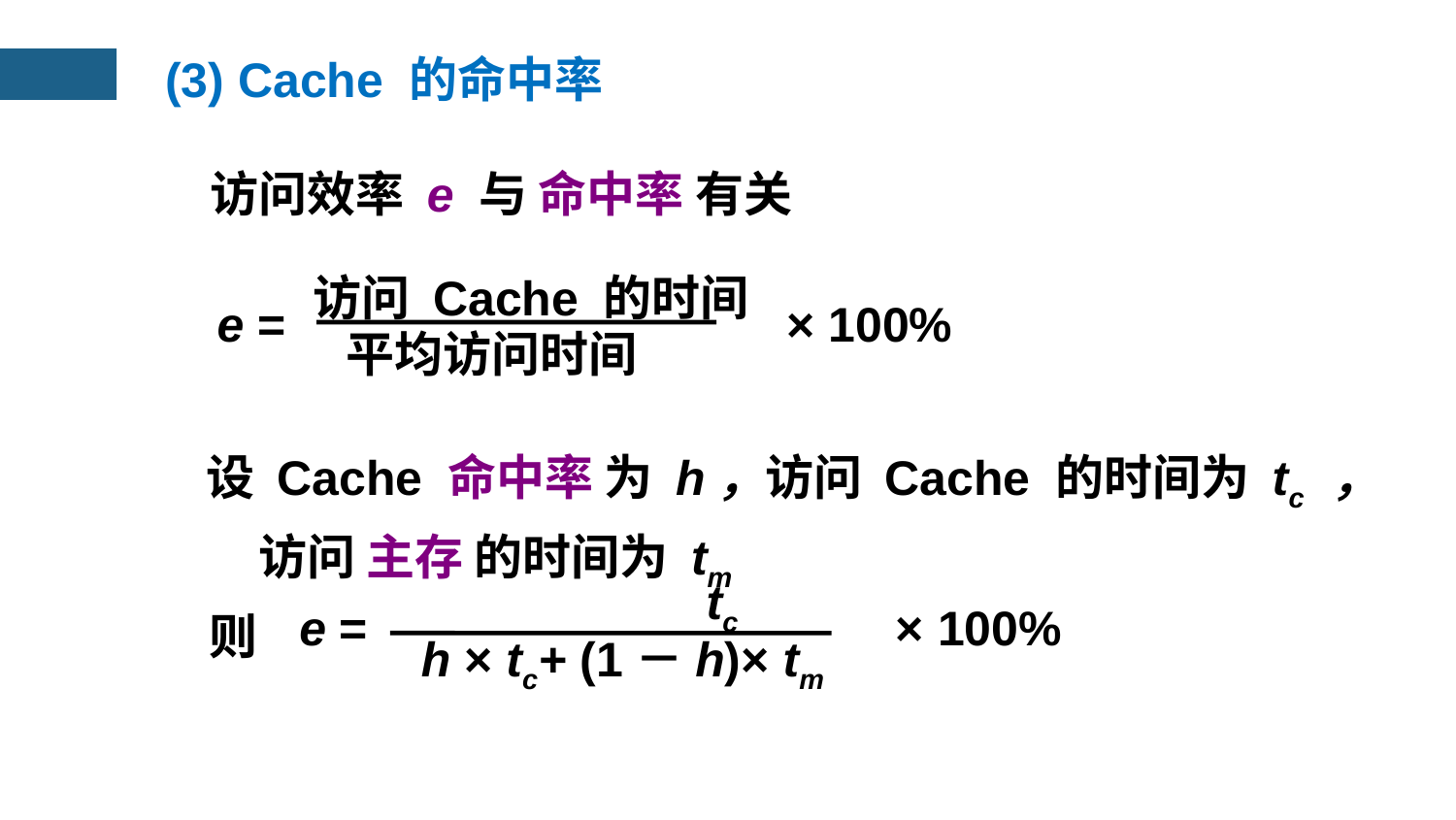

(3) Cache 的命中率

         访问 Cache 的时间
  e =                                     × 100%
            平均访问时间

访问效率 e 与 命中率 有关
 设 Cache 命中率 为 h，访问 Cache 的时间为 tc  ，
          访问 主存 的时间为 tm

                               tc

  e =                                       × 100%
          h × tc+ (1－h)× tm

则